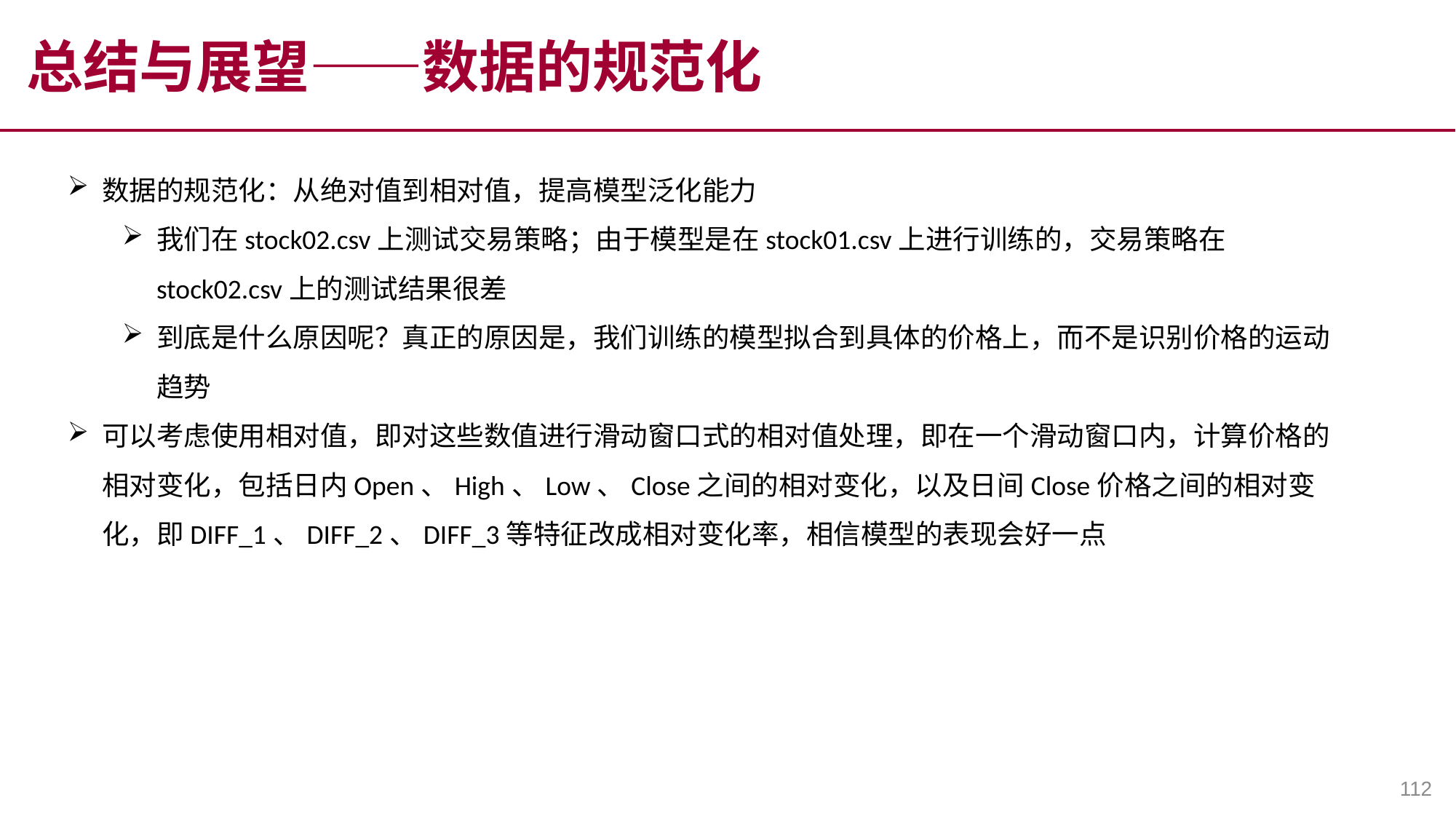

总结与展望——数据的规范化
数据的规范化：从绝对值到相对值，提高模型泛化能力
我们在stock02.csv上测试交易策略；由于模型是在stock01.csv上进行训练的，交易策略在stock02.csv上的测试结果很差
到底是什么原因呢？真正的原因是，我们训练的模型拟合到具体的价格上，而不是识别价格的运动趋势
可以考虑使用相对值，即对这些数值进行滑动窗口式的相对值处理，即在一个滑动窗口内，计算价格的相对变化，包括日内Open、High、Low、Close之间的相对变化，以及日间Close价格之间的相对变化，即DIFF_1、DIFF_2、DIFF_3等特征改成相对变化率，相信模型的表现会好一点

112